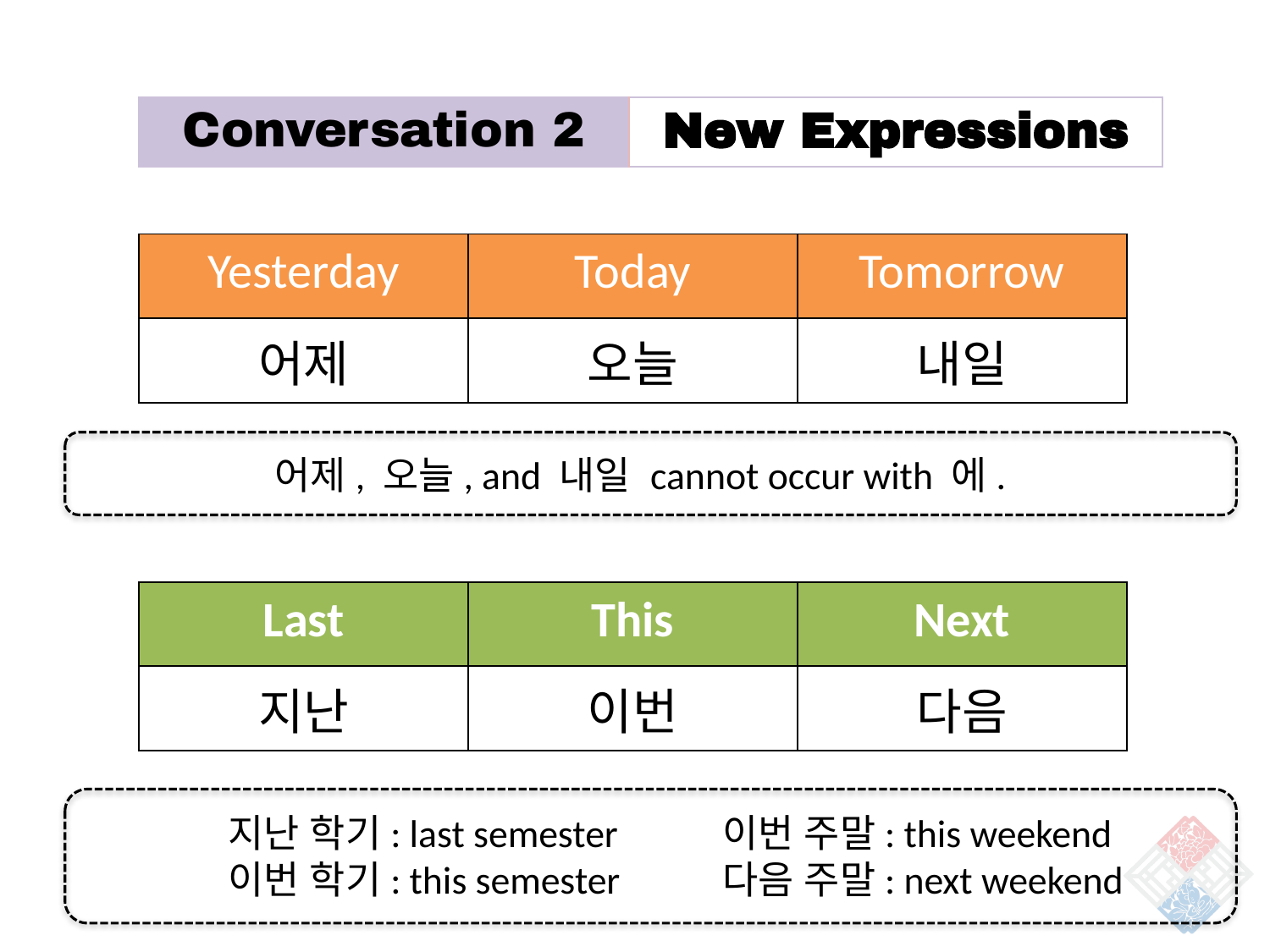

| Conversation 2 | New Expressions |
| --- | --- |
| Yesterday | Today | Tomorrow |
| --- | --- | --- |
| 어제 | 오늘 | 내일 |

어제, 오늘, and 내일 cannot occur with 에.
| Last | This | Next |
| --- | --- | --- |
| 지난 | 이번 | 다음 |

지난 학기: last semester
이번 학기: this semester
이번 주말: this weekend
다음 주말: next weekend